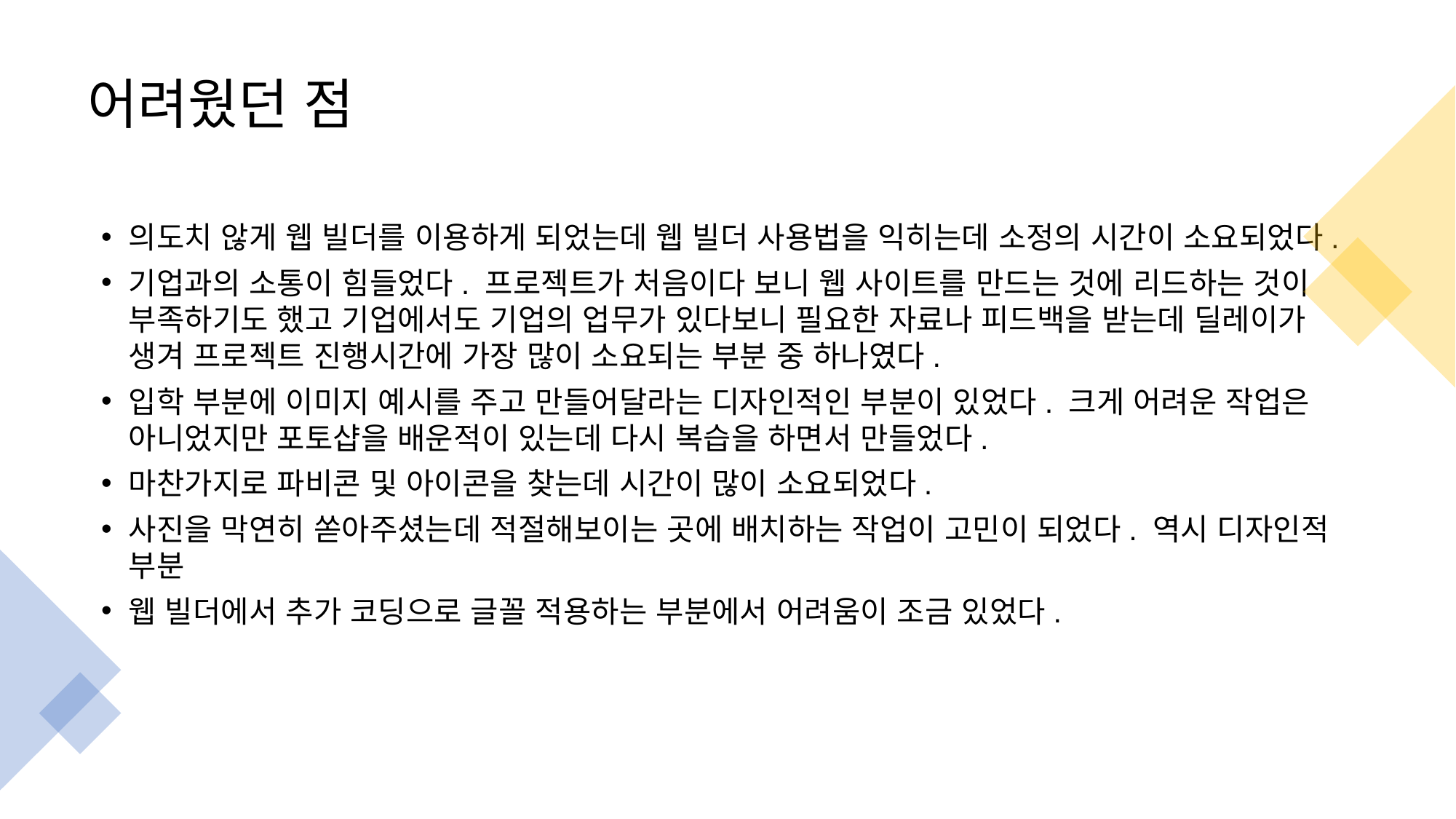

어려웠던 점

의도치 않게 웹 빌더를 이용하게 되었는데 웹 빌더 사용법을 익히는데 소정의 시간이 소요되었다.
기업과의 소통이 힘들었다. 프로젝트가 처음이다 보니 웹 사이트를 만드는 것에 리드하는 것이 부족하기도 했고 기업에서도 기업의 업무가 있다보니 필요한 자료나 피드백을 받는데 딜레이가 생겨 프로젝트 진행시간에 가장 많이 소요되는 부분 중 하나였다.
입학 부분에 이미지 예시를 주고 만들어달라는 디자인적인 부분이 있었다. 크게 어려운 작업은 아니었지만 포토샵을 배운적이 있는데 다시 복습을 하면서 만들었다.
마찬가지로 파비콘 및 아이콘을 찾는데 시간이 많이 소요되었다.
사진을 막연히 쏟아주셨는데 적절해보이는 곳에 배치하는 작업이 고민이 되었다. 역시 디자인적 부분
웹 빌더에서 추가 코딩으로 글꼴 적용하는 부분에서 어려움이 조금 있었다.